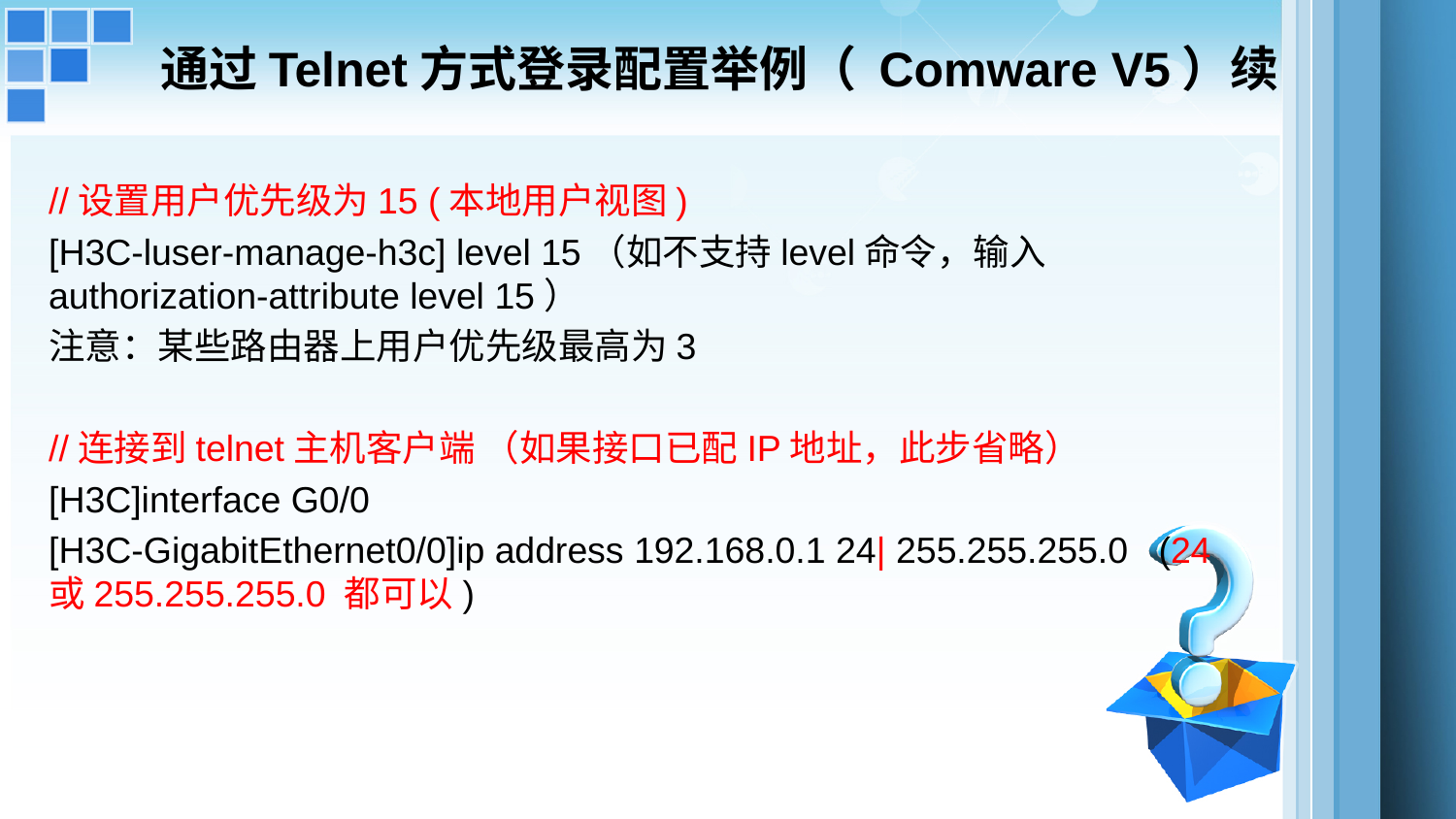

# 通过Telnet方式登录配置举例（ Comware V5）续
//设置用户优先级为15 (本地用户视图)
[H3C-luser-manage-h3c] level 15（如不支持level命令，输入authorization-attribute level 15）
注意：某些路由器上用户优先级最高为3

//连接到telnet主机客户端 （如果接口已配IP地址，此步省略）
[H3C]interface G0/0
[H3C-GigabitEthernet0/0]ip address 192.168.0.1 24| 255.255.255.0   (24或255.255.255.0 都可以)